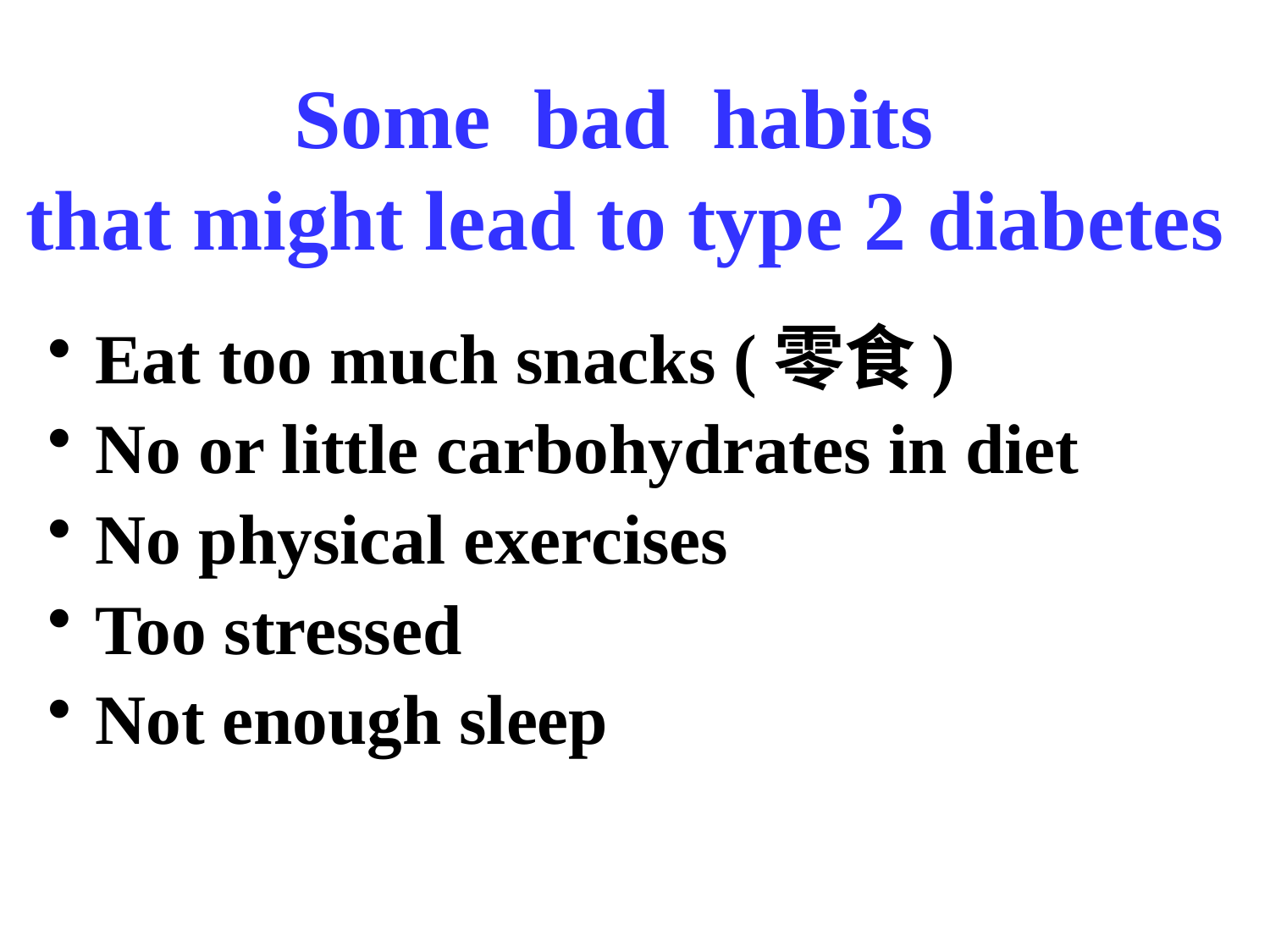

# Some  bad  habits that might lead to type 2 diabetes

Eat too much snacks (零食)
No or little carbohydrates in diet
No physical exercises
Too stressed
Not enough sleep